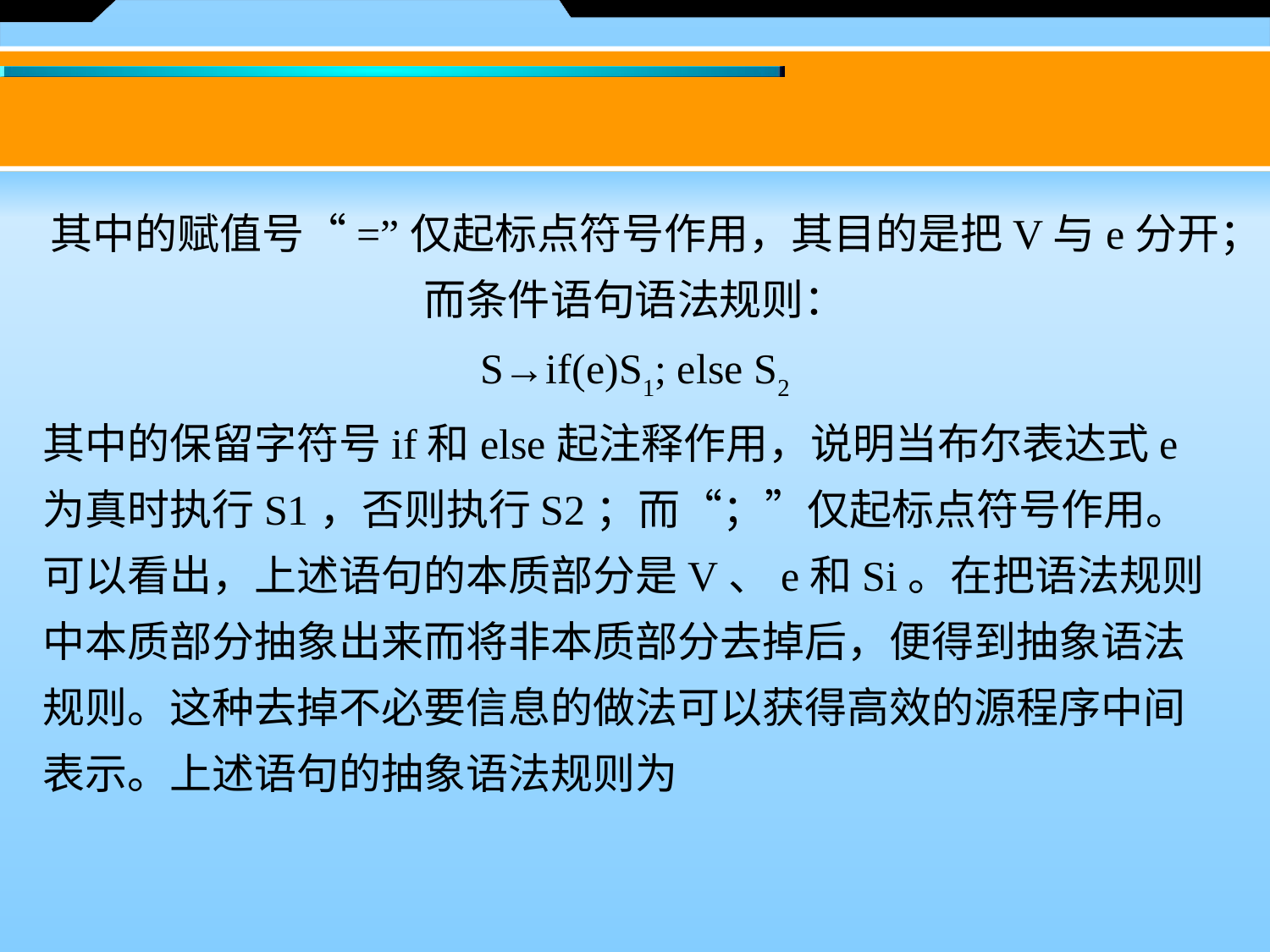

其中的赋值号“=”仅起标点符号作用，其目的是把V与e分开；而条件语句语法规则：
S→if(e)S1; else S2
其中的保留字符号if和else起注释作用，说明当布尔表达式e为真时执行S1，否则执行S2；而“；”仅起标点符号作用。可以看出，上述语句的本质部分是V、e和Si。在把语法规则中本质部分抽象出来而将非本质部分去掉后，便得到抽象语法规则。这种去掉不必要信息的做法可以获得高效的源程序中间表示。上述语句的抽象语法规则为